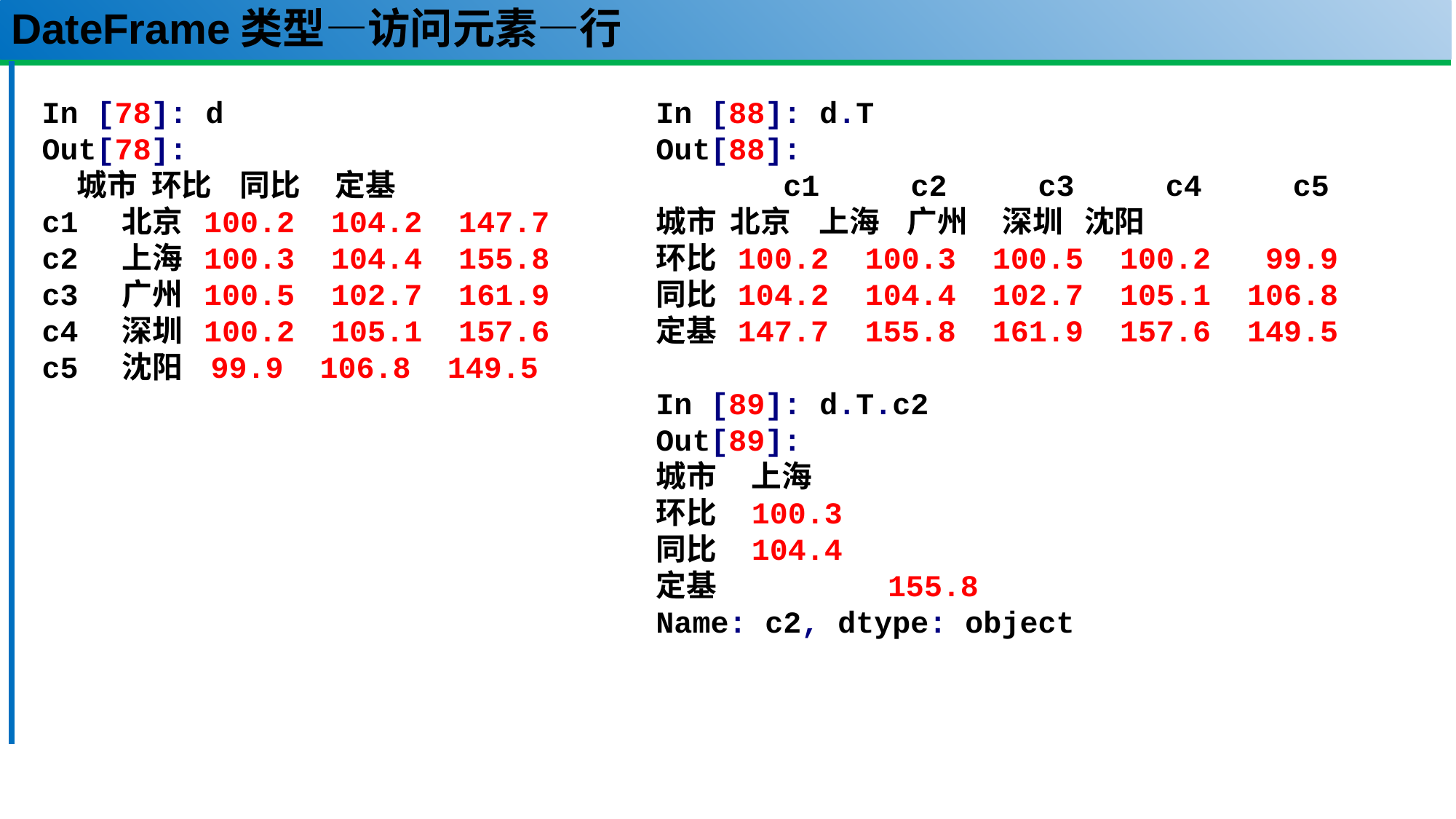

# DateFrame类型—访问元素—行
In [78]: d
Out[78]:
    城市  环比    同比     定基
c1  北京  100.2  104.2  147.7
c2  上海  100.3  104.4  155.8
c3  广州  100.5  102.7  161.9
c4  深圳  100.2  105.1  157.6
c5  沈阳   99.9  106.8  149.5
In [88]: d.T
Out[88]:
       c1     c2     c3     c4     c5
城市  北京    上海    广州     深圳   沈阳
环比  100.2  100.3  100.5  100.2   99.9
同比  104.2  104.4  102.7  105.1  106.8
定基  147.7  155.8  161.9  157.6  149.5

In [89]: d.T.c2
Out[89]:
城市     上海
环比    100.3
同比    104.4
定基         155.8
Name: c2, dtype: object